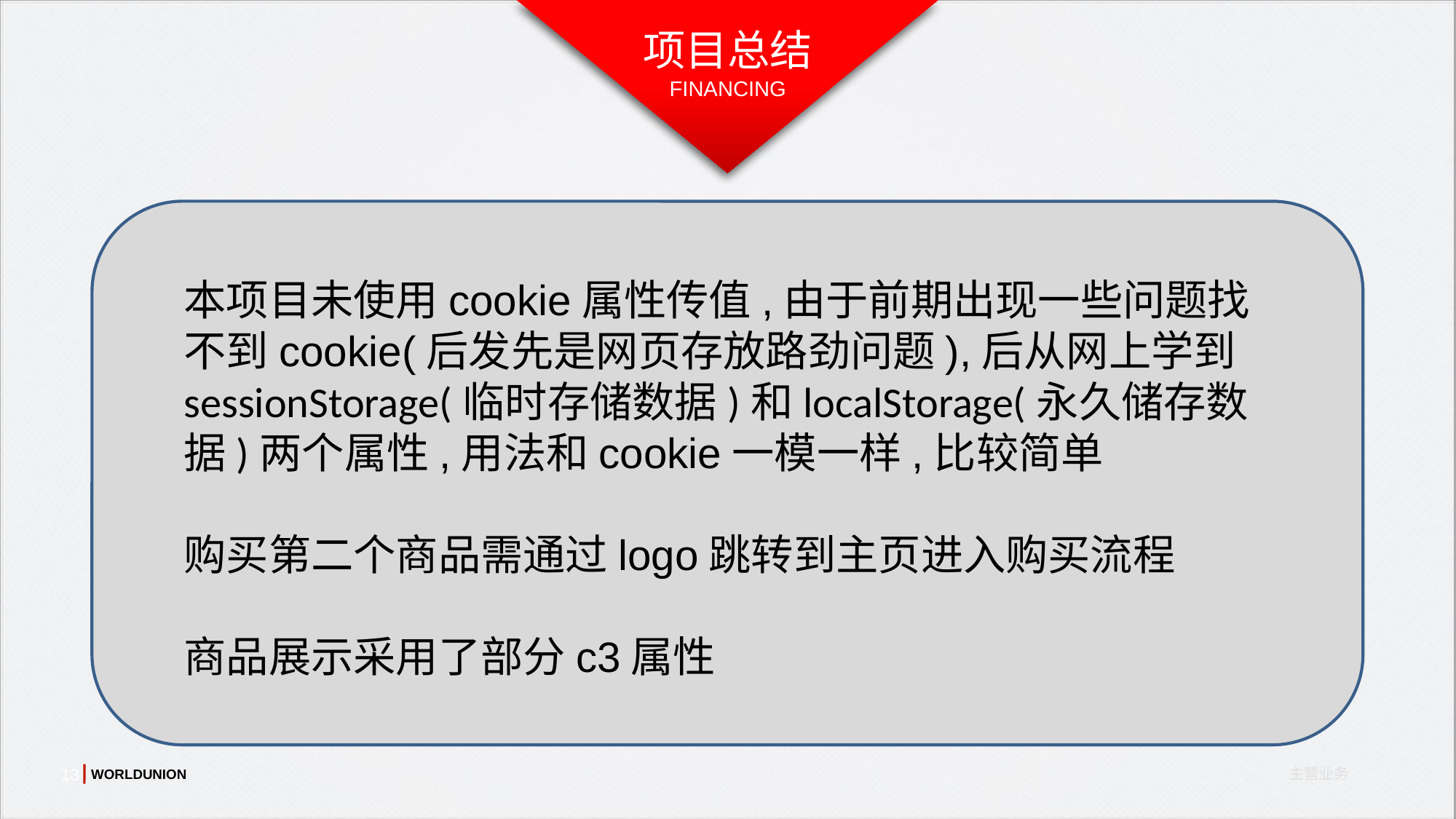

项目总结
FINANCING

本项目未使用cookie属性传值,由于前期出现一些问题找不到cookie(后发先是网页存放路劲问题),后从网上学到sessionStorage(临时存储数据)和localStorage(永久储存数据)两个属性,用法和cookie一模一样,比较简单

购买第二个商品需通过logo跳转到主页进入购买流程

商品展示采用了部分c3属性
为851个项目提供金融支持
有效提升去化率
13
主营业务